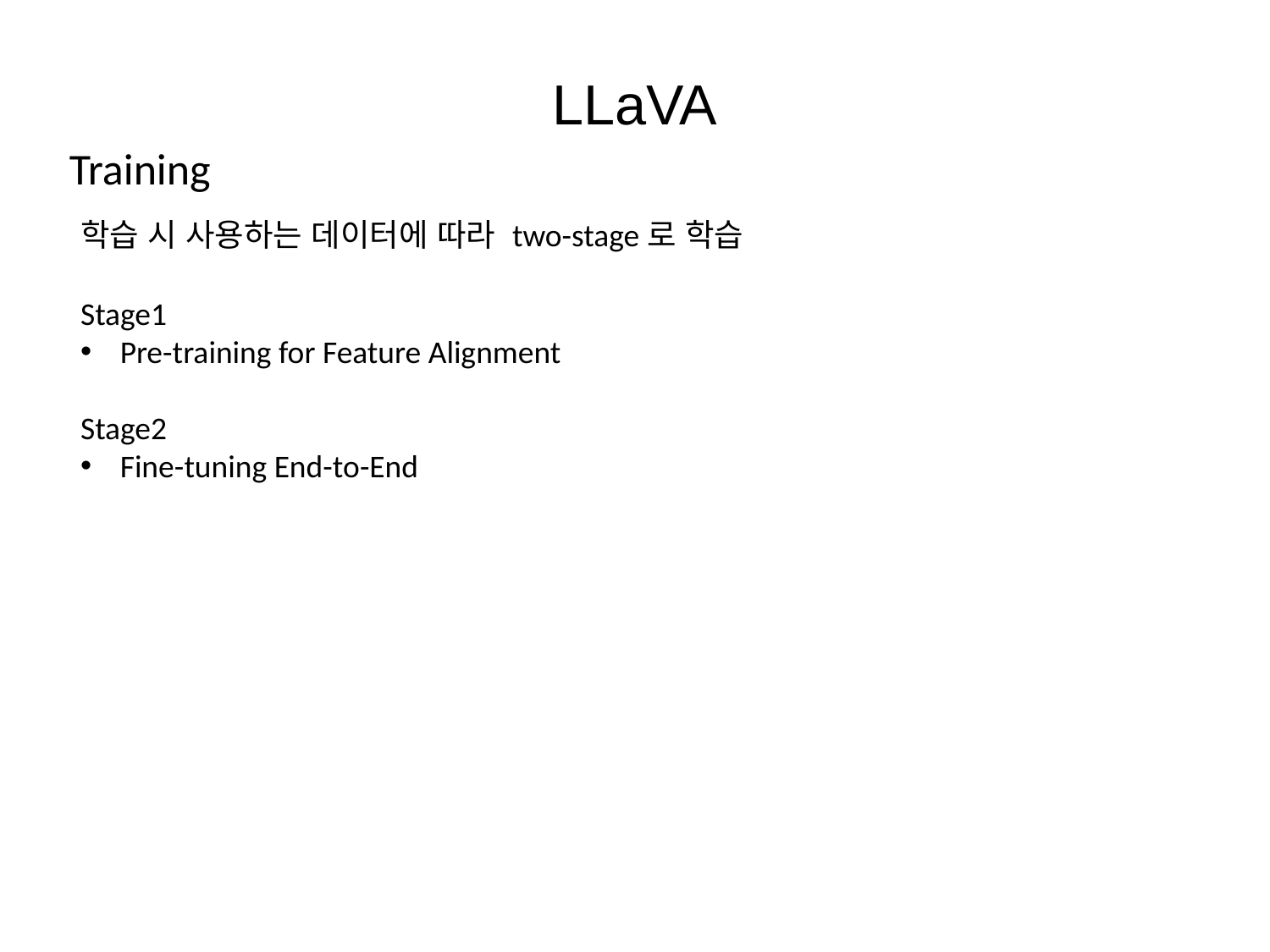

LLaVA
Training
학습 시 사용하는 데이터에 따라 two-stage로 학습
Stage1
Pre-training for Feature Alignment

Stage2
Fine-tuning End-to-End